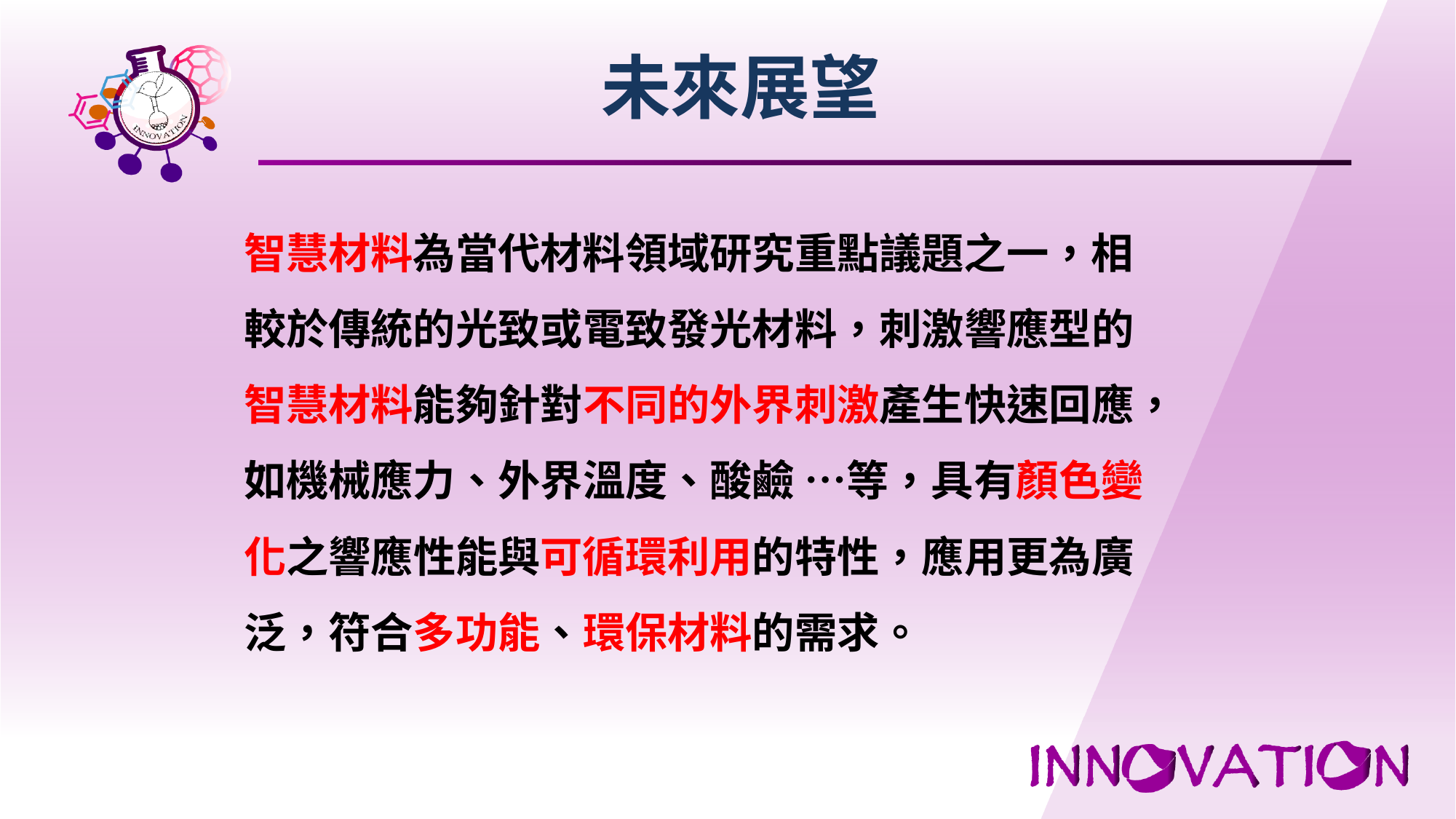

未來展望
智慧材料為當代材料領域研究重點議題之一，相較於傳統的光致或電致發光材料，刺激響應型的智慧材料能夠針對不同的外界刺激產生快速回應，如機械應力、外界溫度、酸鹼 …等，具有顏色變化之響應性能與可循環利用的特性，應用更為廣泛，符合多功能、環保材料的需求。